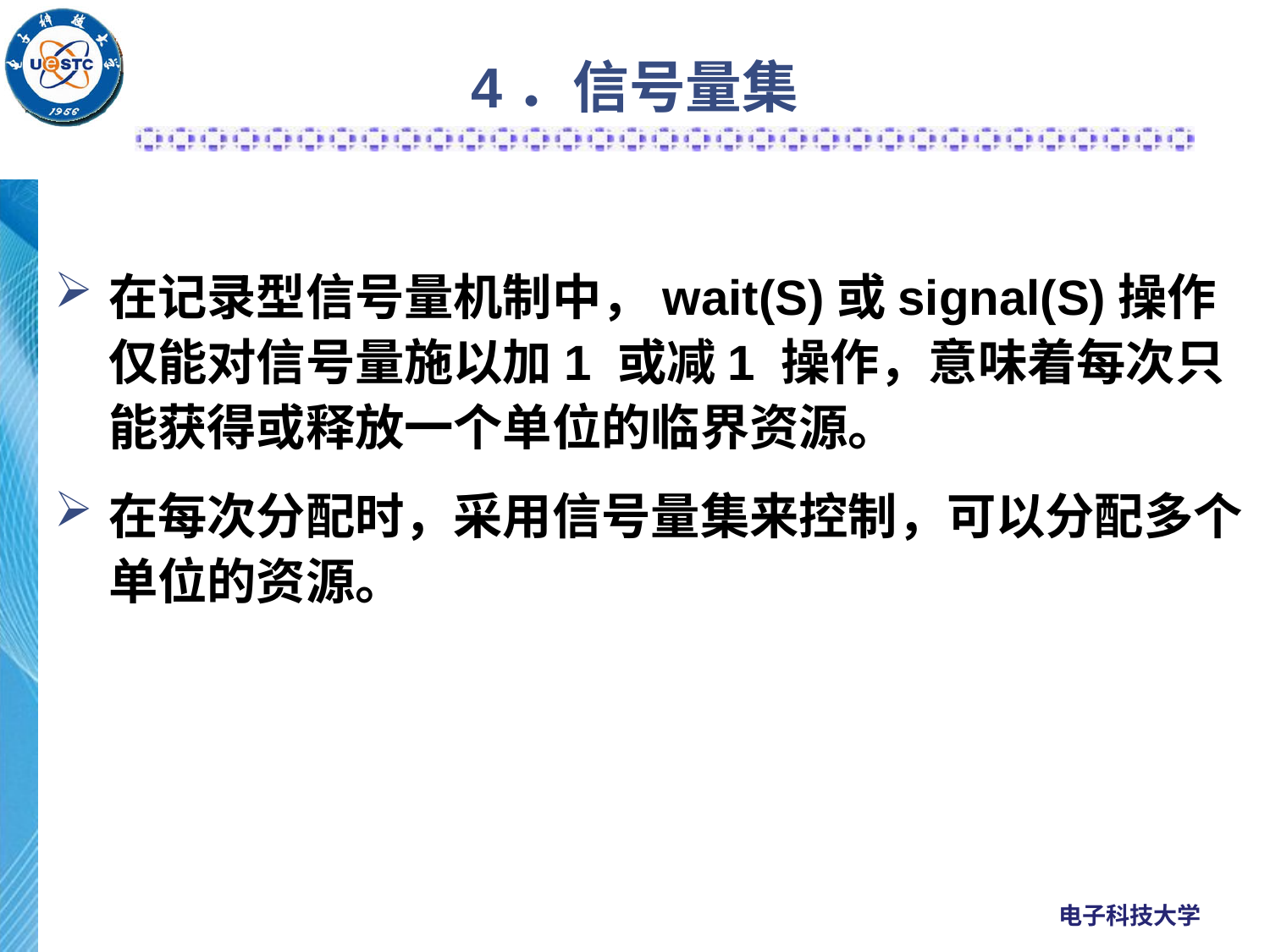

# 4．信号量集
在记录型信号量机制中，wait(S)或signal(S)操作仅能对信号量施以加1 或减1 操作，意味着每次只能获得或释放一个单位的临界资源。
在每次分配时，采用信号量集来控制，可以分配多个单位的资源。